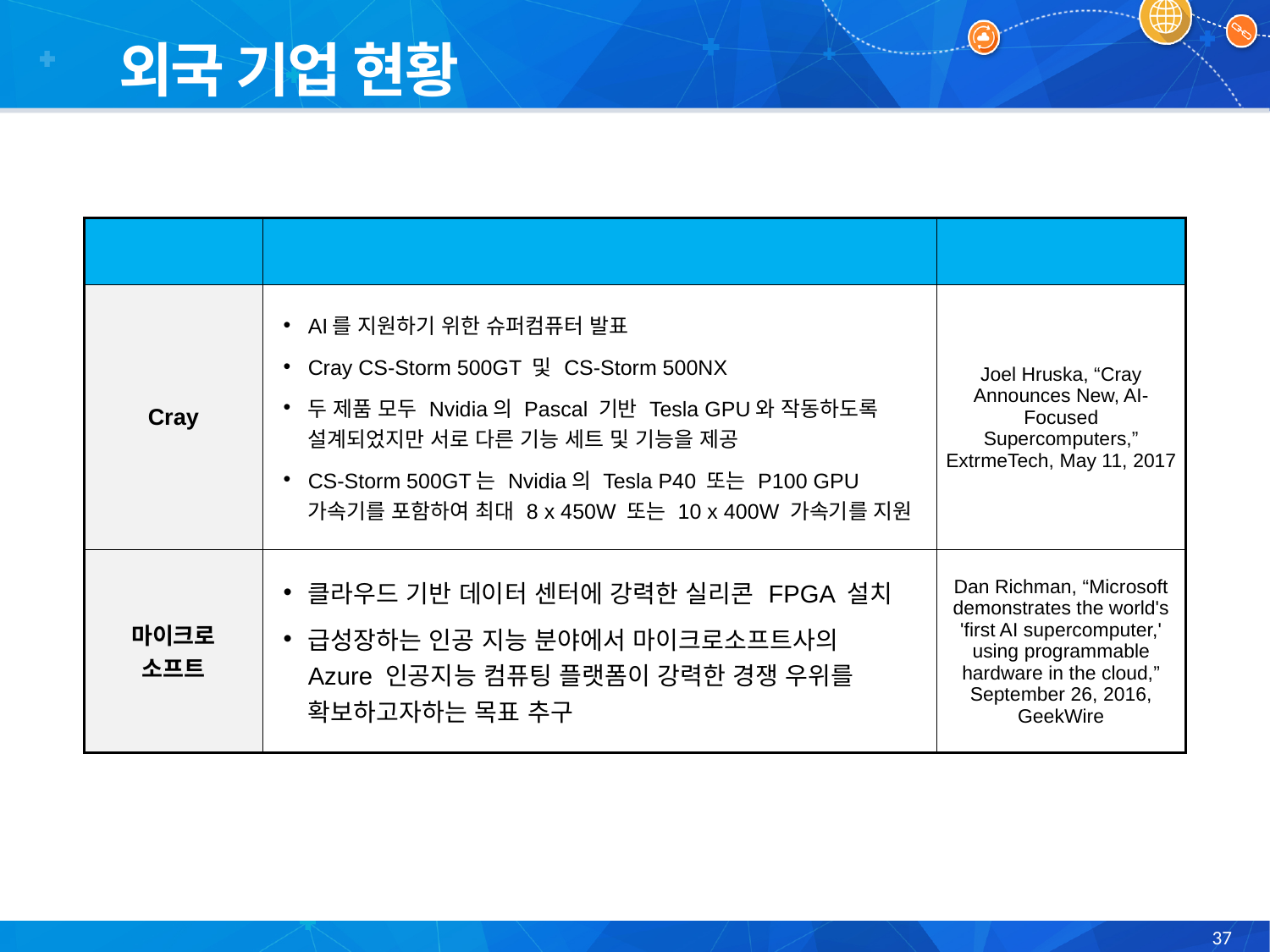

외국 기업 현황
| 기업/기관/국가 | 기술 동향 | 출처 |
| --- | --- | --- |
| Cray | AI를 지원하기 위한 슈퍼컴퓨터 발표 Cray CS-Storm 500GT 및 CS-Storm 500NX 두 제품 모두 Nvidia의 Pascal 기반 Tesla GPU와 작동하도록 설계되었지만 서로 다른 기능 세트 및 기능을 제공 CS-Storm 500GT는 Nvidia의 Tesla P40 또는 P100 GPU 가속기를 포함하여 최대 8 x 450W 또는 10 x 400W 가속기를 지원 | Joel Hruska, “Cray Announces New, AI-Focused Supercomputers,” ExtrmeTech, May 11, 2017 |
| 마이크로 소프트 | 클라우드 기반 데이터 센터에 강력한 실리콘 FPGA 설치 급성장하는 인공 지능 분야에서 마이크로소프트사의 Azure 인공지능 컴퓨팅 플랫폼이 강력한 경쟁 우위를 확보하고자하는 목표 추구 | Dan Richman, “Microsoft demonstrates the world's 'first AI supercomputer,' using programmable hardware in the cloud,” September 26, 2016, GeekWire |